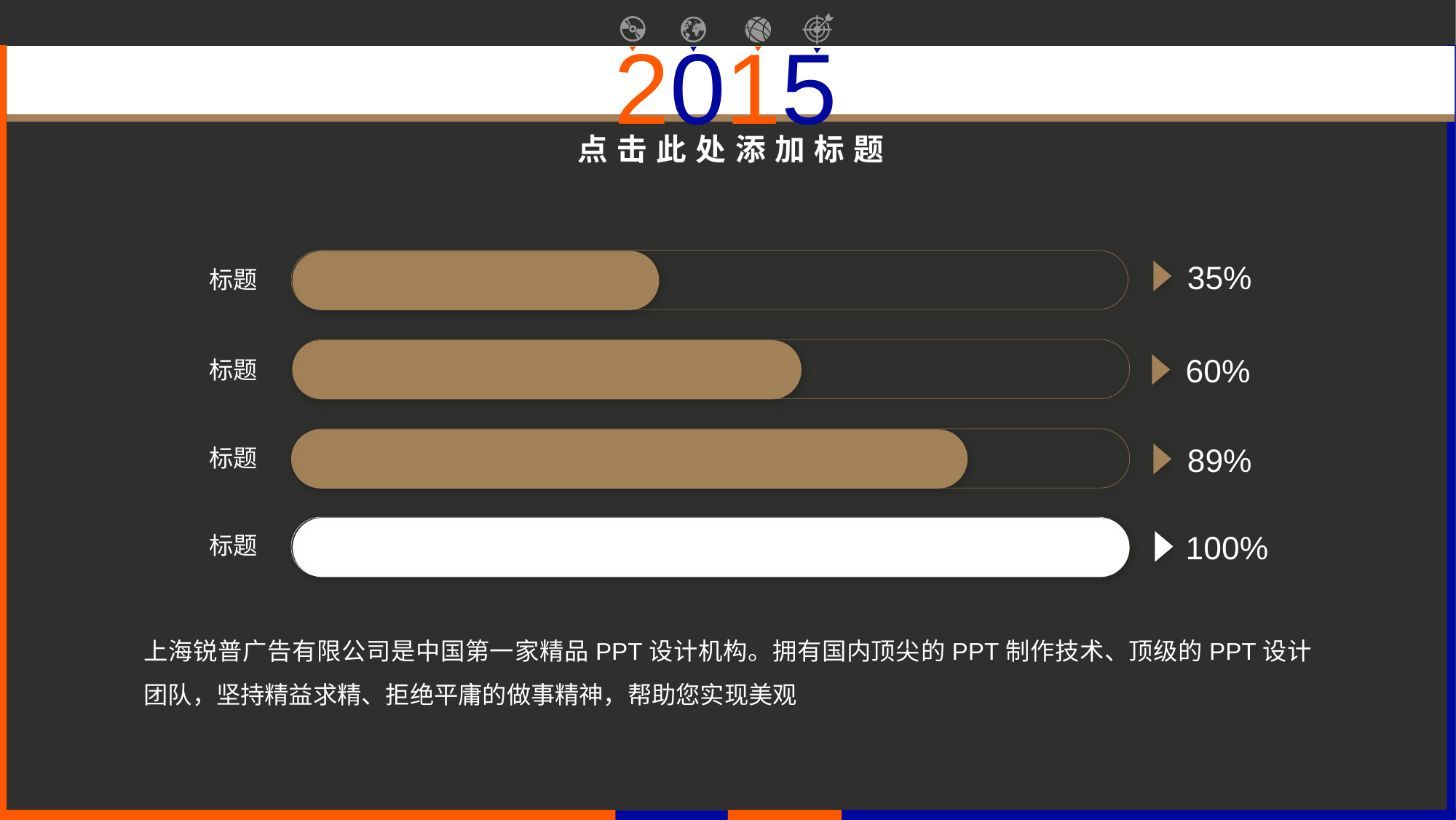

点击此处添加标题

35%

标题
60%

标题
89%

标题
100%

标题

上海锐普广告有限公司是中国第一家精品PPT设计机构。拥有国内顶尖的PPT制作技术、顶级的PPT设计团队，坚持精益求精、拒绝平庸的做事精神，帮助您实现美观